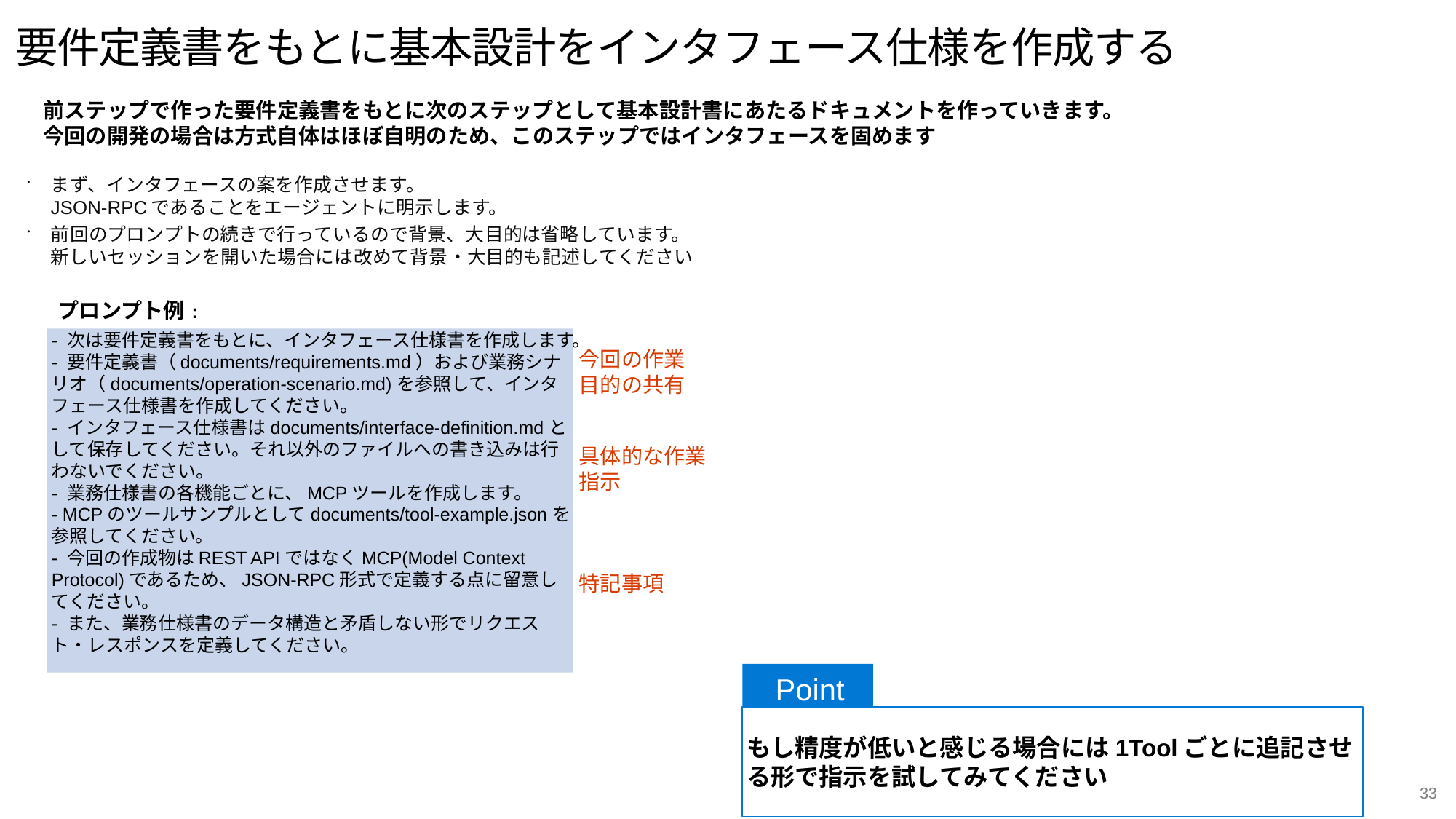

# 要件定義書をもとに基本設計をインタフェース仕様を作成する
前ステップで作った要件定義書をもとに次のステップとして基本設計書にあたるドキュメントを作っていきます。
今回の開発の場合は方式自体はほぼ自明のため、このステップではインタフェースを固めます
まず、インタフェースの案を作成させます。
JSON-RPCであることをエージェントに明示します。
前回のプロンプトの続きで行っているので背景、大目的は省略しています。新しいセッションを開いた場合には改めて背景・大目的も記述してください
プロンプト例:
- 次は要件定義書をもとに、インタフェース仕様書を作成します。
- 要件定義書（documents/requirements.md）および業務シナリオ（documents/operation-scenario.md)を参照して、インタフェース仕様書を作成してください。
- インタフェース仕様書はdocuments/interface-definition.mdとして保存してください。それ以外のファイルへの書き込みは行わないでください。
- 業務仕様書の各機能ごとに、MCPツールを作成します。
- MCPのツールサンプルとしてdocuments/tool-example.jsonを参照してください。
- 今回の作成物はREST APIではなくMCP(Model Context Protocol)であるため、JSON-RPC形式で定義する点に留意してください。
- また、業務仕様書のデータ構造と矛盾しない形でリクエスト・レスポンスを定義してください。
今回の作業
目的の共有
具体的な作業指示
特記事項
Point
もし精度が低いと感じる場合には1Toolごとに追記させる形で指示を試してみてください
33